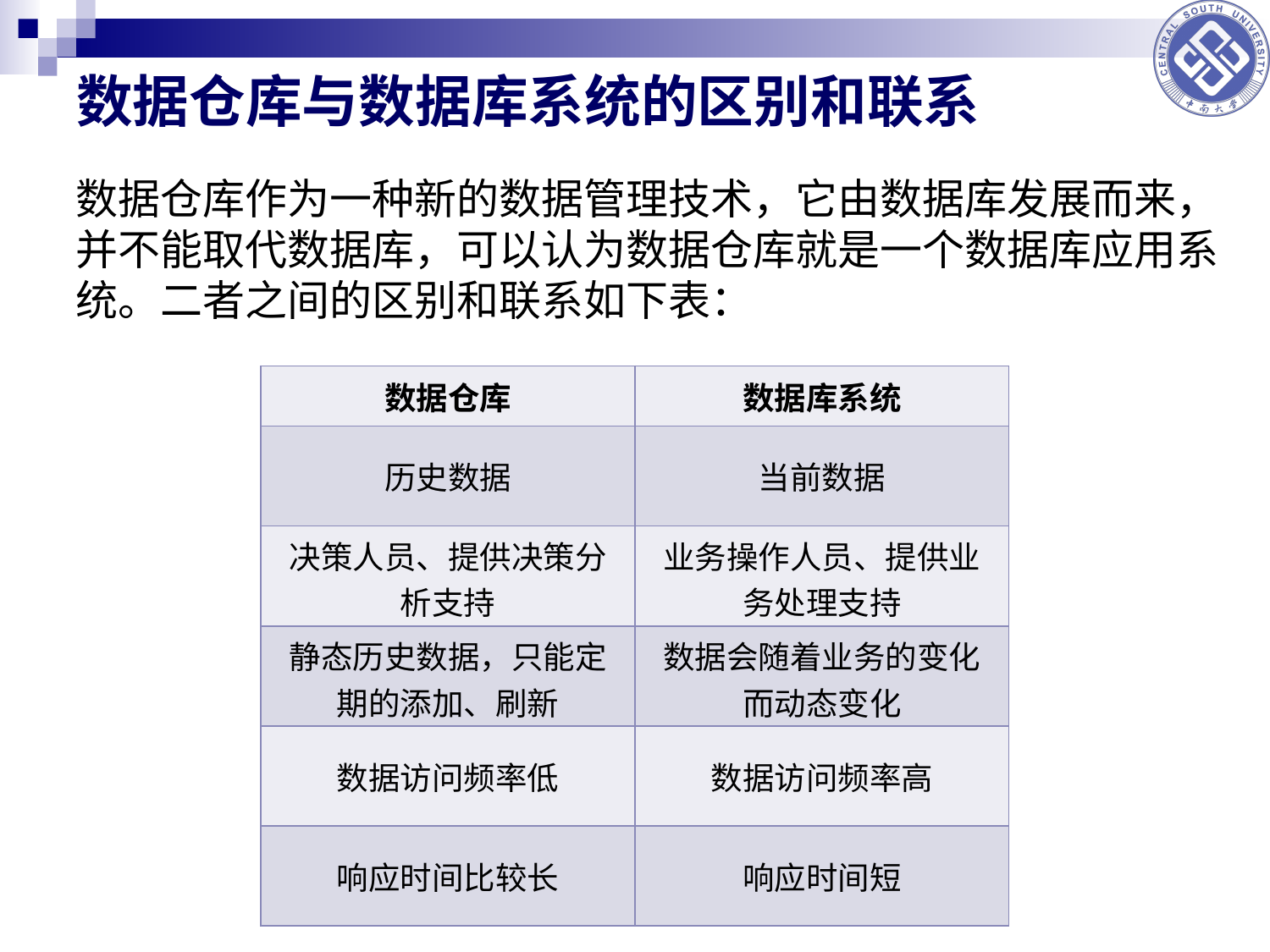

# 数据仓库与数据库系统的区别和联系
数据仓库作为一种新的数据管理技术，它由数据库发展而来，并不能取代数据库，可以认为数据仓库就是一个数据库应用系统。二者之间的区别和联系如下表：
| 数据仓库 | 数据库系统 |
| --- | --- |
| 历史数据 | 当前数据 |
| 决策人员、提供决策分析支持 | 业务操作人员、提供业务处理支持 |
| 静态历史数据，只能定期的添加、刷新 | 数据会随着业务的变化而动态变化 |
| 数据访问频率低 | 数据访问频率高 |
| 响应时间比较长 | 响应时间短 |